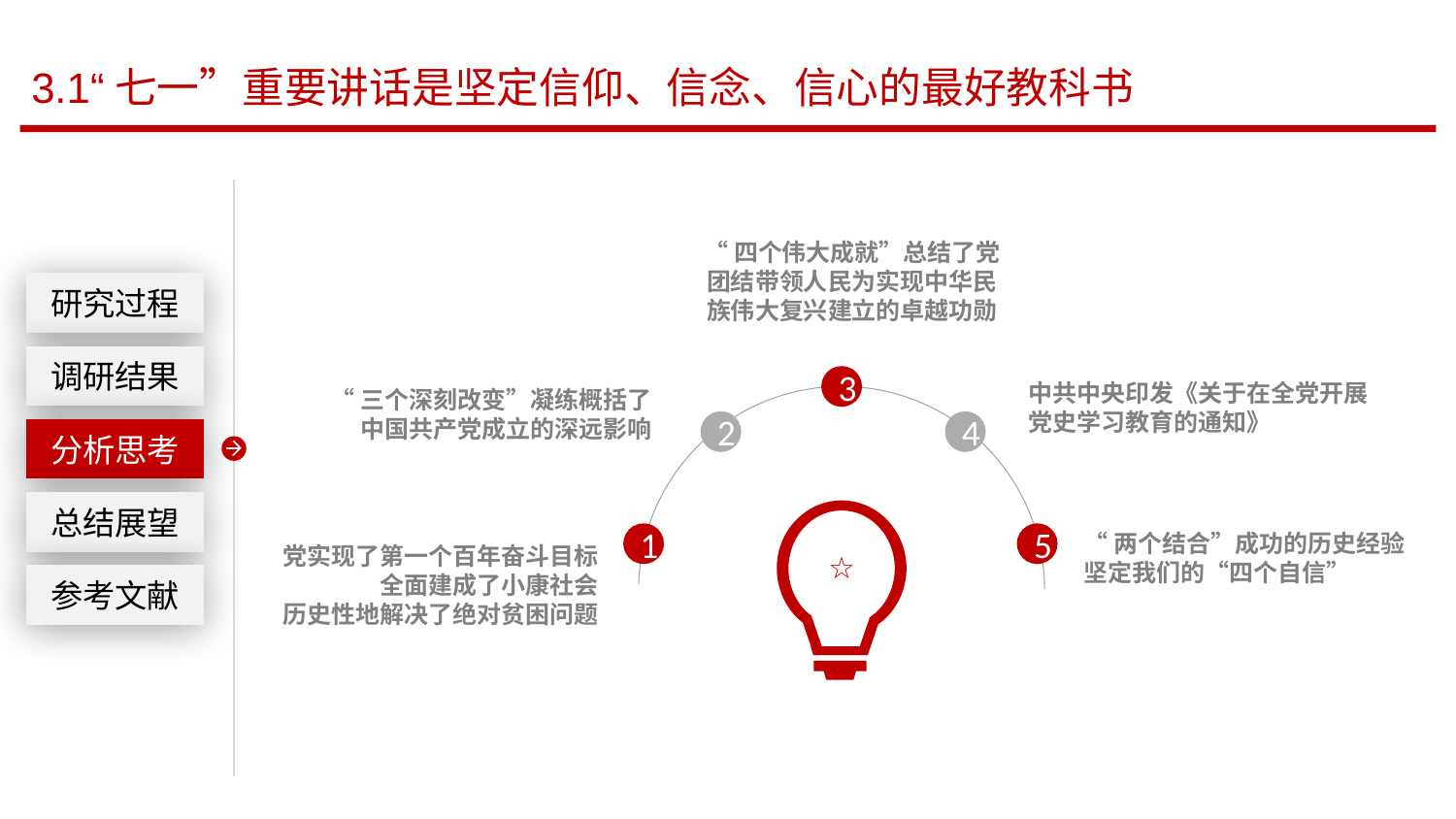

3.1“七一”重要讲话是坚定信仰、信念、信心的最好教科书

“四个伟大成就”总结了党团结带领人民为实现中华民族伟大复兴建立的卓越功勋
研究过程
调研结果
3
中共中央印发《关于在全党开展党史学习教育的通知》
“三个深刻改变”凝练概括了中国共产党成立的深远影响

2
4
分析思考

总结展望

☆
“两个结合”成功的历史经验坚定我们的“四个自信”
1
5
党实现了第一个百年奋斗目标
全面建成了小康社会
历史性地解决了绝对贫困问题
参考文献